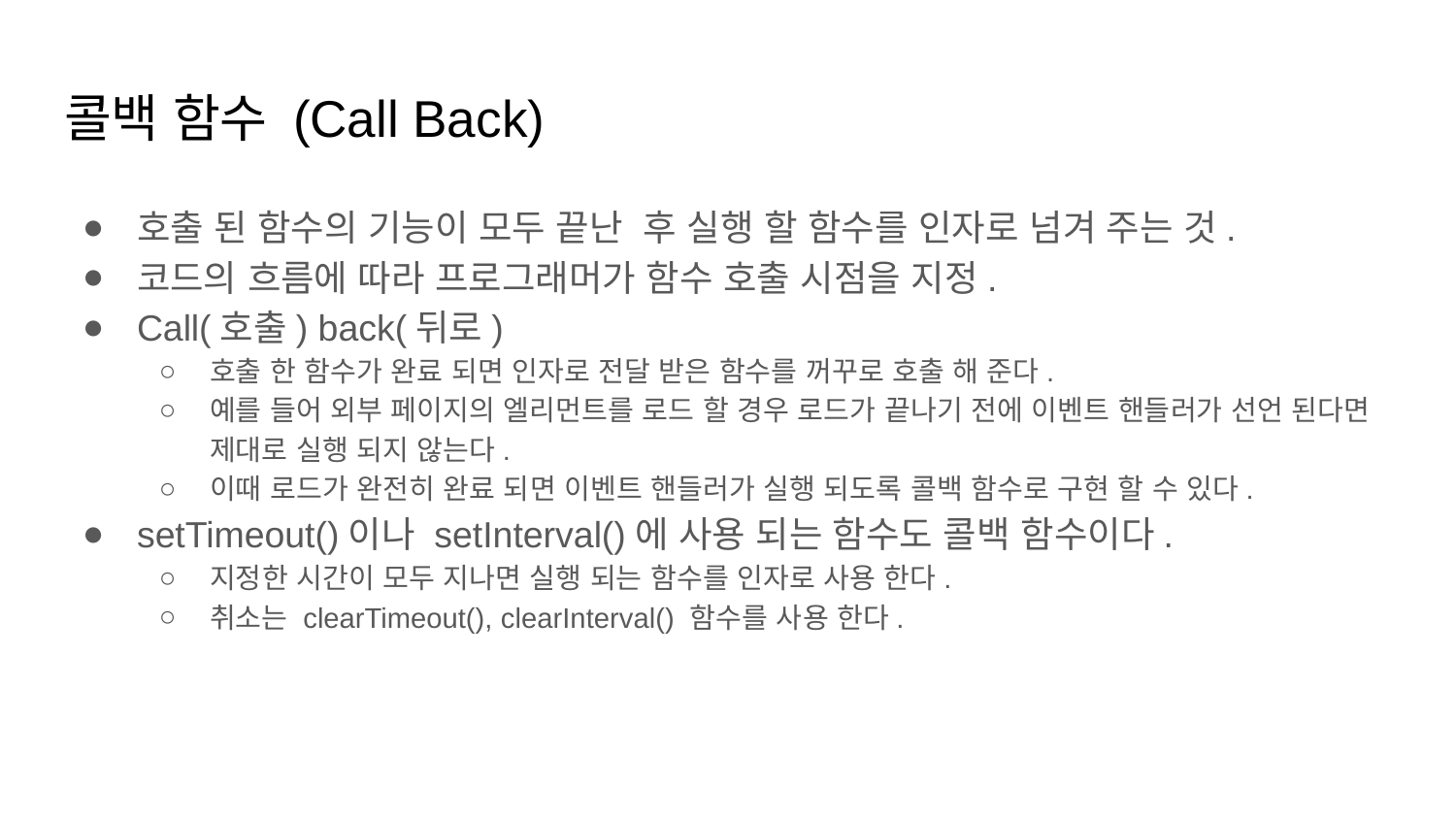

# 콜백 함수 (Call Back)
호출 된 함수의 기능이 모두 끝난  후 실행 할 함수를 인자로 넘겨 주는 것.
코드의 흐름에 따라 프로그래머가 함수 호출 시점을 지정.
Call(호출) back(뒤로)
호출 한 함수가 완료 되면 인자로 전달 받은 함수를 꺼꾸로 호출 해 준다.
예를 들어 외부 페이지의 엘리먼트를 로드 할 경우 로드가 끝나기 전에 이벤트 핸들러가 선언 된다면 제대로 실행 되지 않는다.
이때 로드가 완전히 완료 되면 이벤트 핸들러가 실행 되도록 콜백 함수로 구현 할 수 있다.
setTimeout()이나 setInterval()에 사용 되는 함수도 콜백 함수이다.
지정한 시간이 모두 지나면 실행 되는 함수를 인자로 사용 한다.
취소는 clearTimeout(), clearInterval() 함수를 사용 한다.